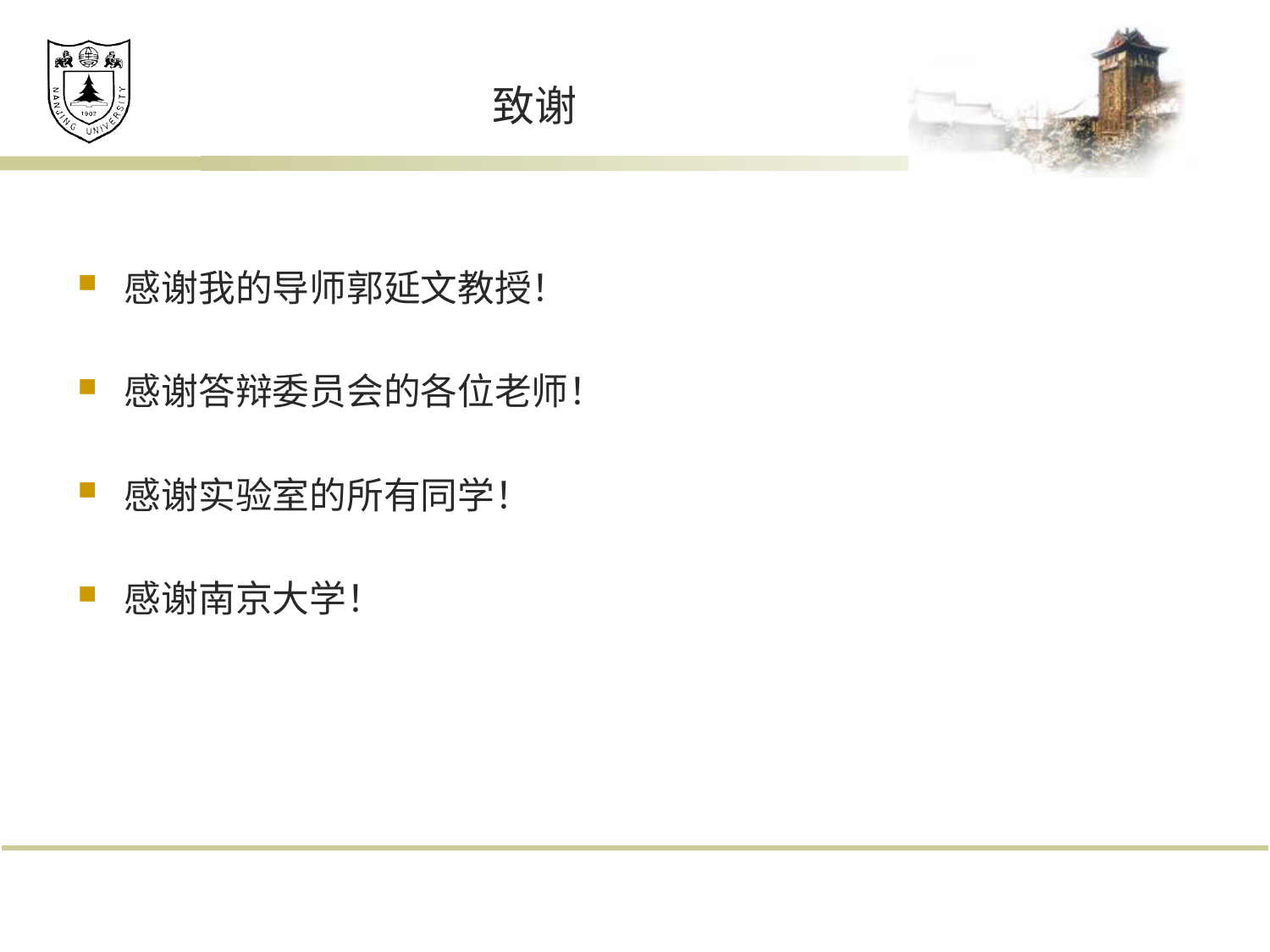

# 致谢

感谢我的导师郭延文教授！

感谢答辩委员会的各位老师！

感谢实验室的所有同学！

感谢南京大学！